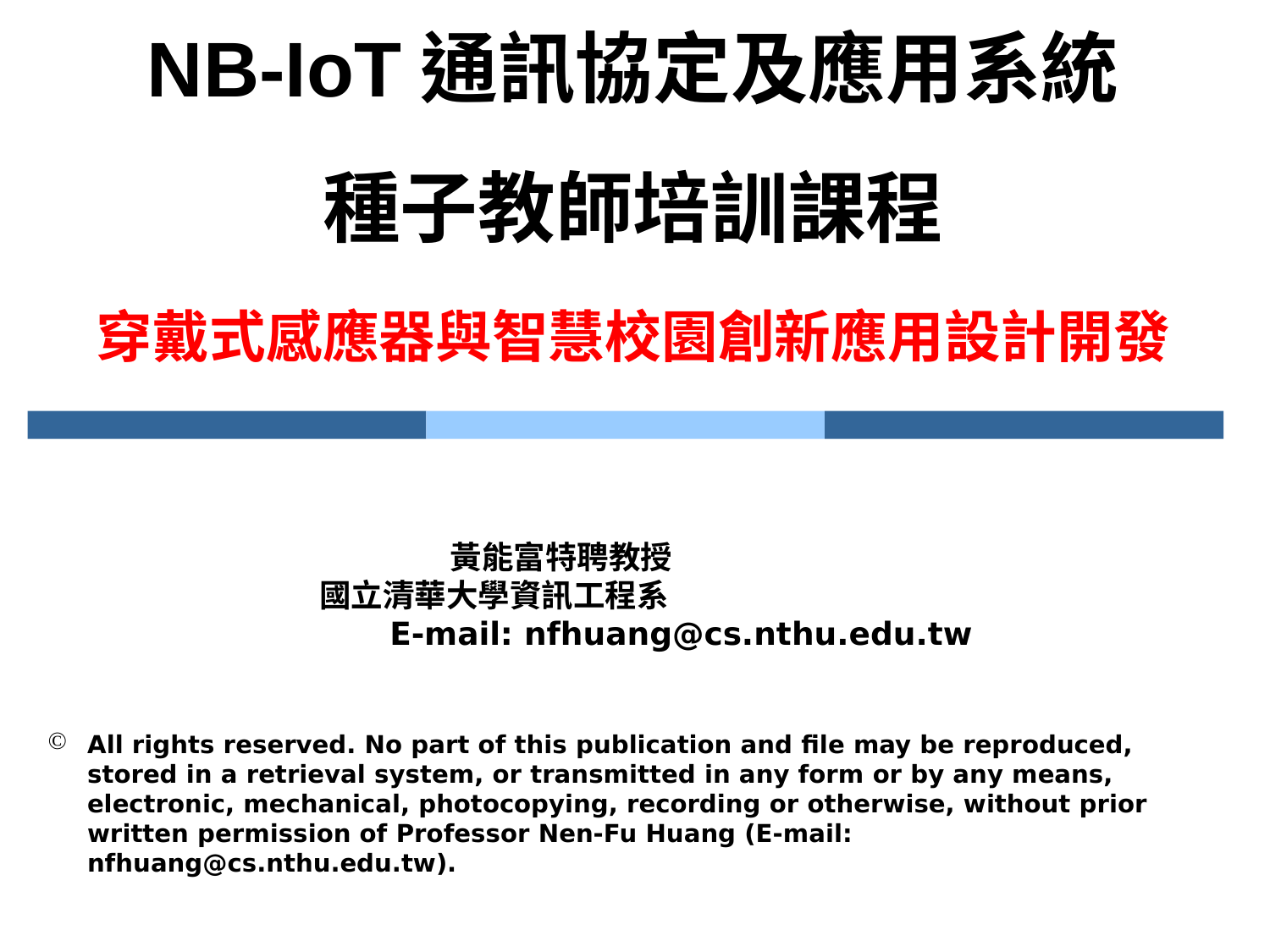

NB-IoT通訊協定及應用系統
種子教師培訓課程
# 穿戴式感應器與智慧校園創新應用設計開發
​
                         黃能富特聘教授 ​
                    國立清華大學資訊工程系​
                         E-mail: nfhuang@cs.nthu.edu.tw
All rights reserved. No part of this publication and file may be reproduced, stored in a retrieval system, or transmitted in any form or by any means, electronic, mechanical, photocopying, recording or otherwise, without prior written permission of Professor Nen-Fu Huang (E-mail: nfhuang@cs.nthu.edu.tw).